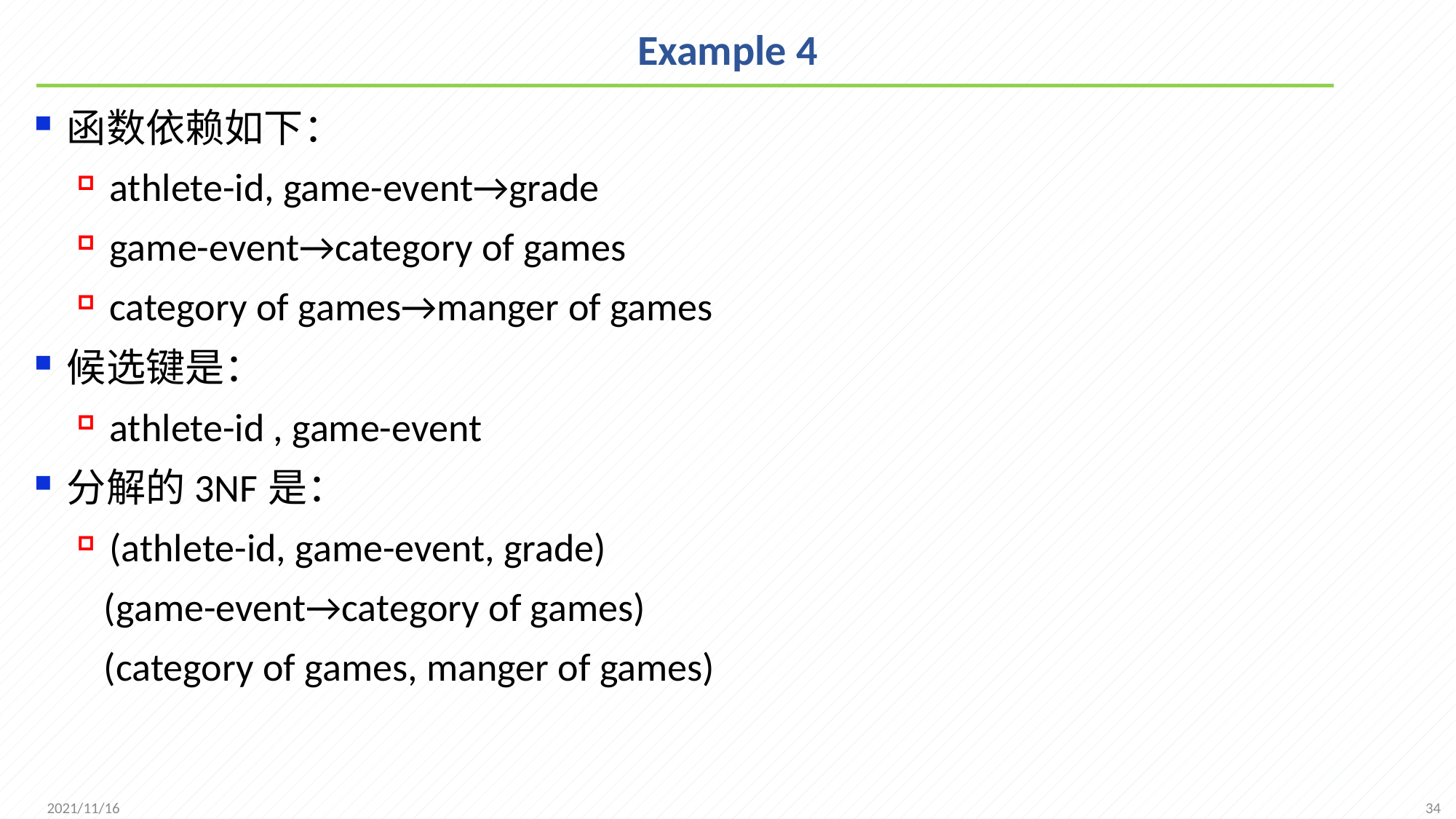

# Example 4
函数依赖如下：
athlete-id, game-event→grade
game-event→category of games
category of games→manger of games
候选键是：
athlete-id , game-event
分解的3NF是：
(athlete-id, game-event, grade)
   (game-event→category of games)
   (category of games, manger of games)

34
2021/11/16